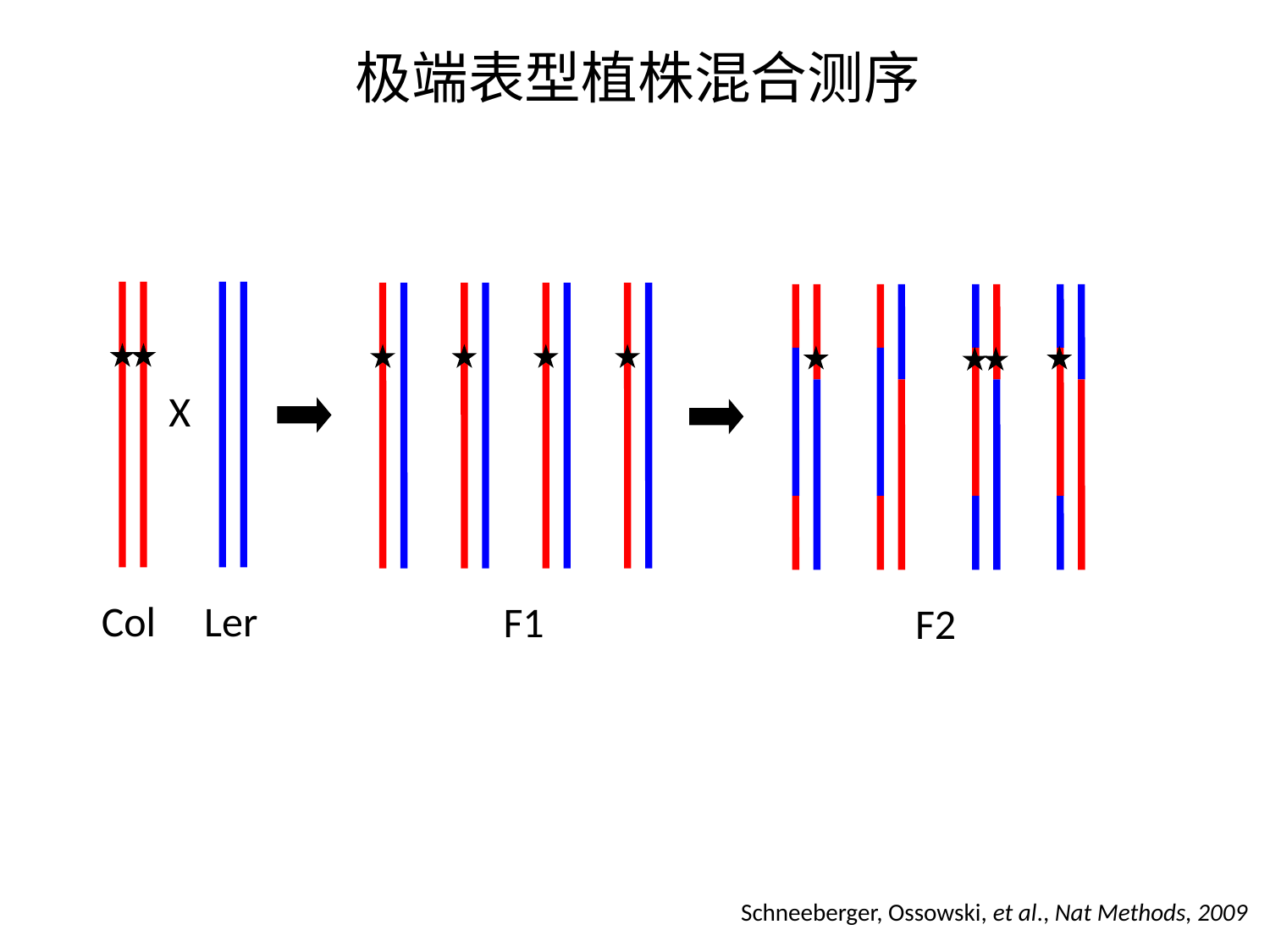

# 极端表型植株混合测序

F2

X

Col
Ler
F1
Schneeberger, Ossowski, et al., Nat Methods, 2009